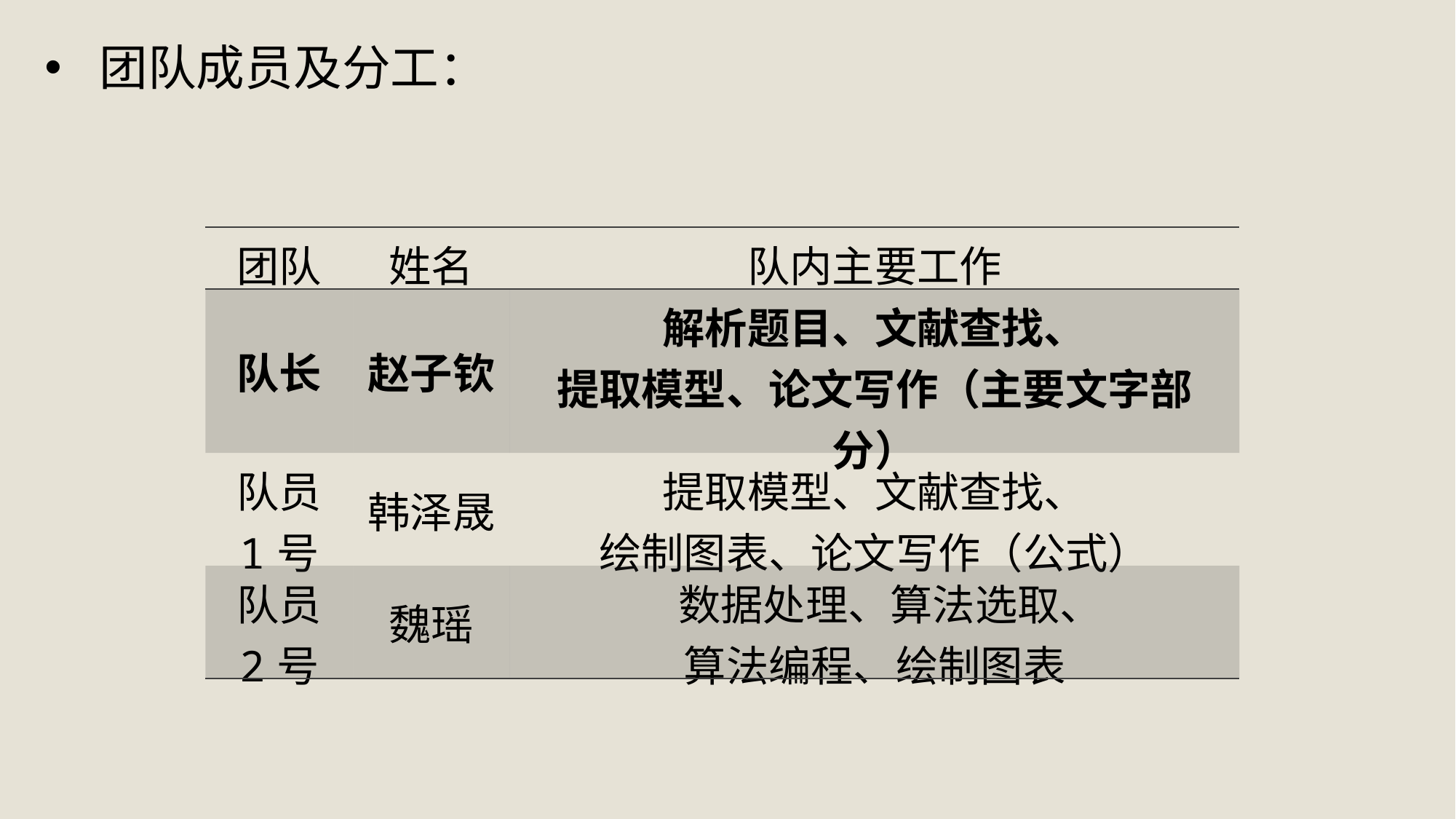

团队成员及分工：
| 团队 | 姓名 | 队内主要工作 |
| --- | --- | --- |
| 队长 | 赵子钦 | 解析题目、文献查找、 提取模型、论文写作（主要文字部分） |
| 队员 1号 | 韩泽晟 | 提取模型、文献查找、 绘制图表、论文写作（公式） |
| 队员 2号 | 魏瑶 | 数据处理、算法选取、 算法编程、绘制图表 |